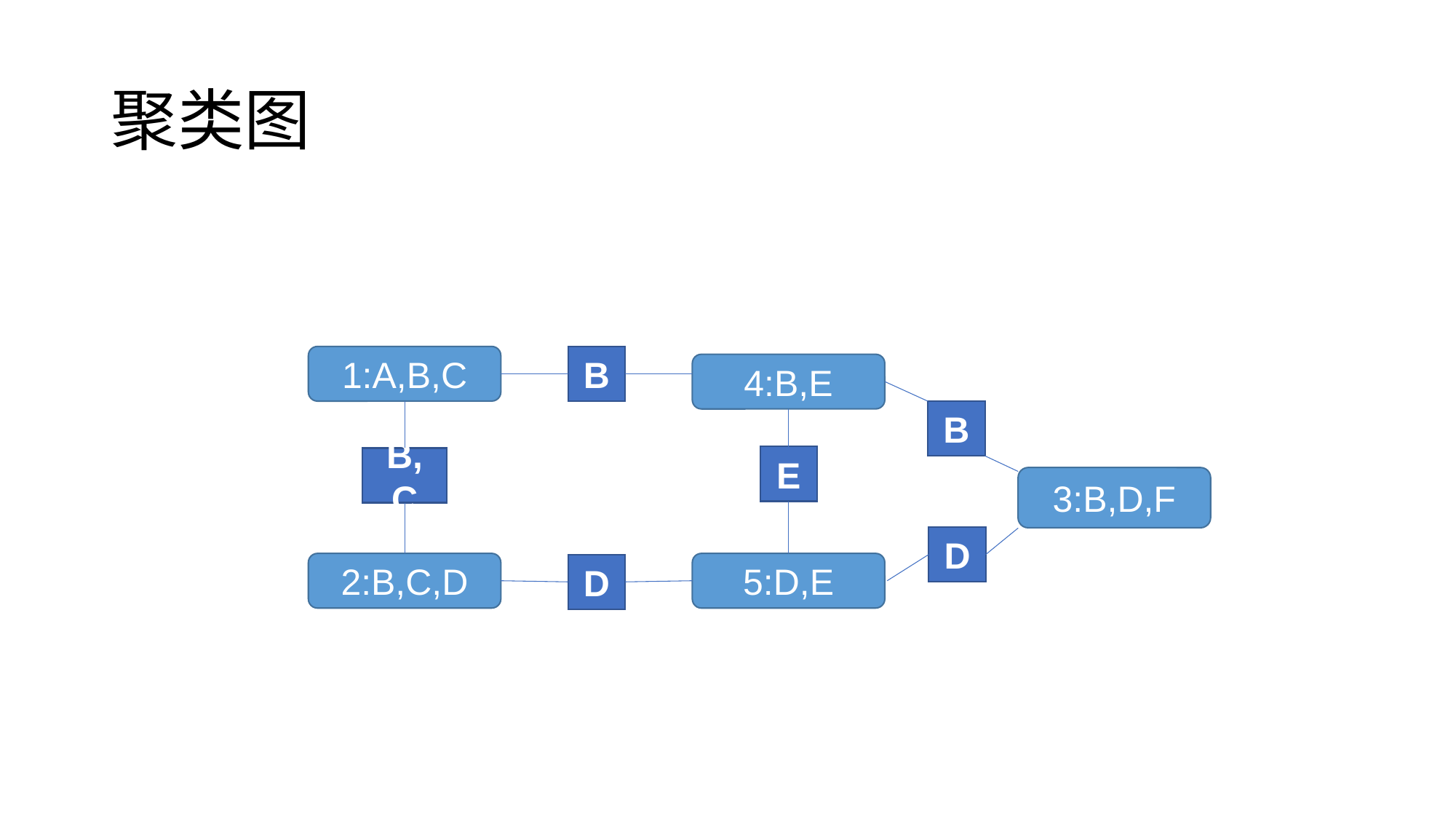

# 聚类图

B
1:A,B,C
4:B,E
E
B,C
2:B,C,D
5:D,E
D
B
3:B,D,F
D